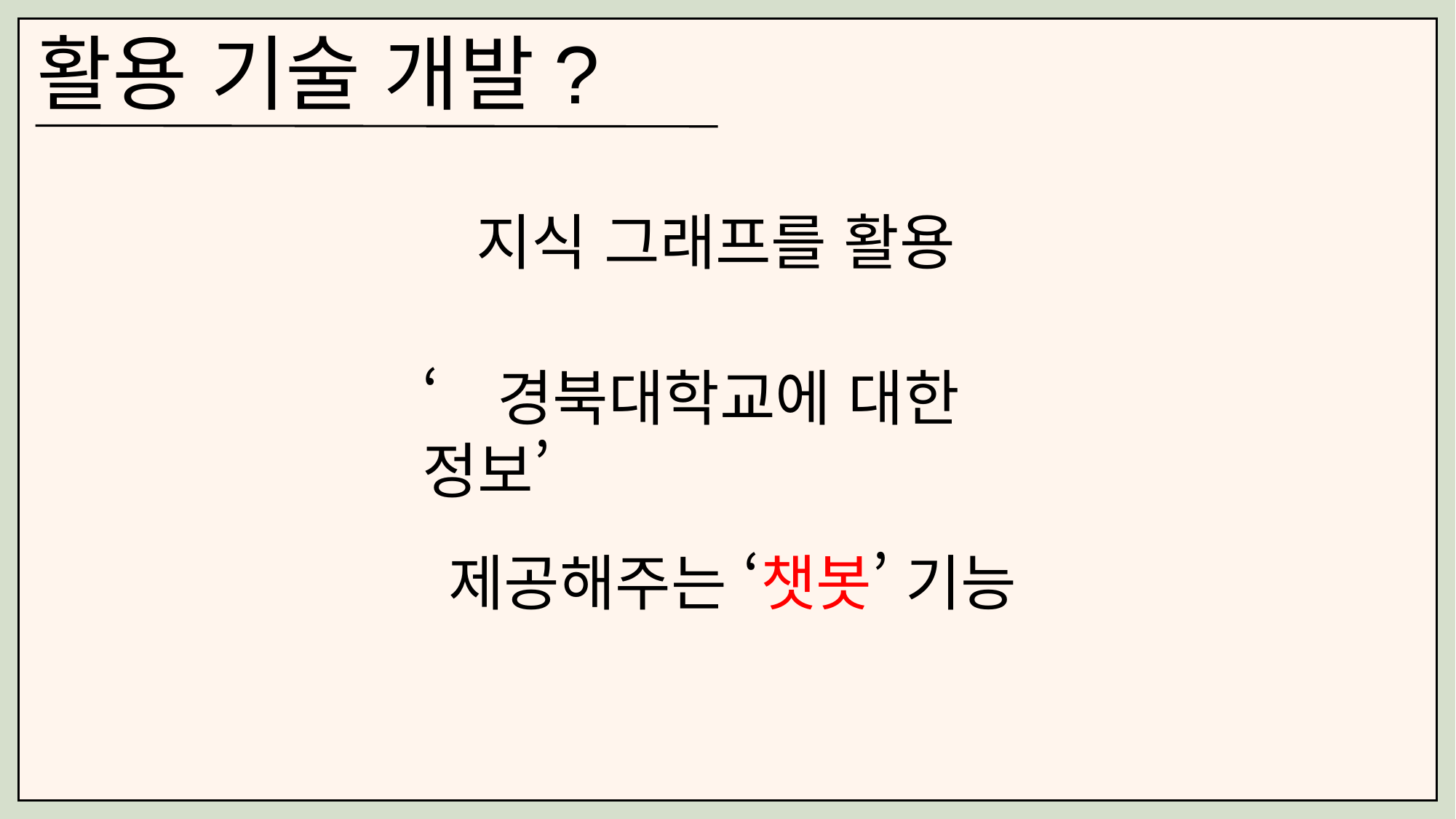

활용 기술 개발?

지식 그래프를 활용
‘경북대학교에 대한 정보’
제공해주는 ‘챗봇’ 기능